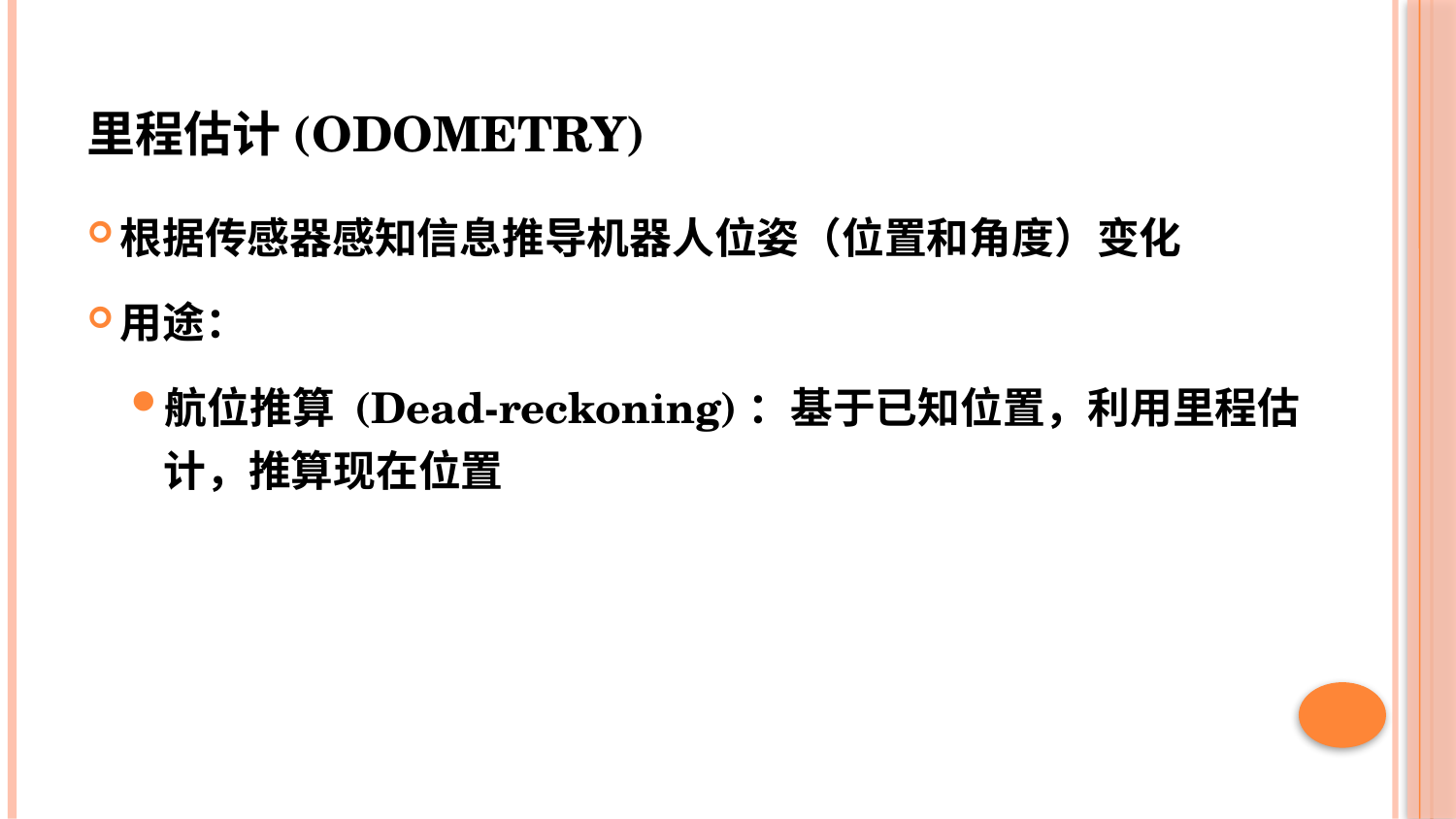

# 里程估计(Odometry)
根据传感器感知信息推导机器人位姿（位置和角度）变化
用途：
航位推算 (Dead-reckoning)：基于已知位置，利用里程估计，推算现在位置